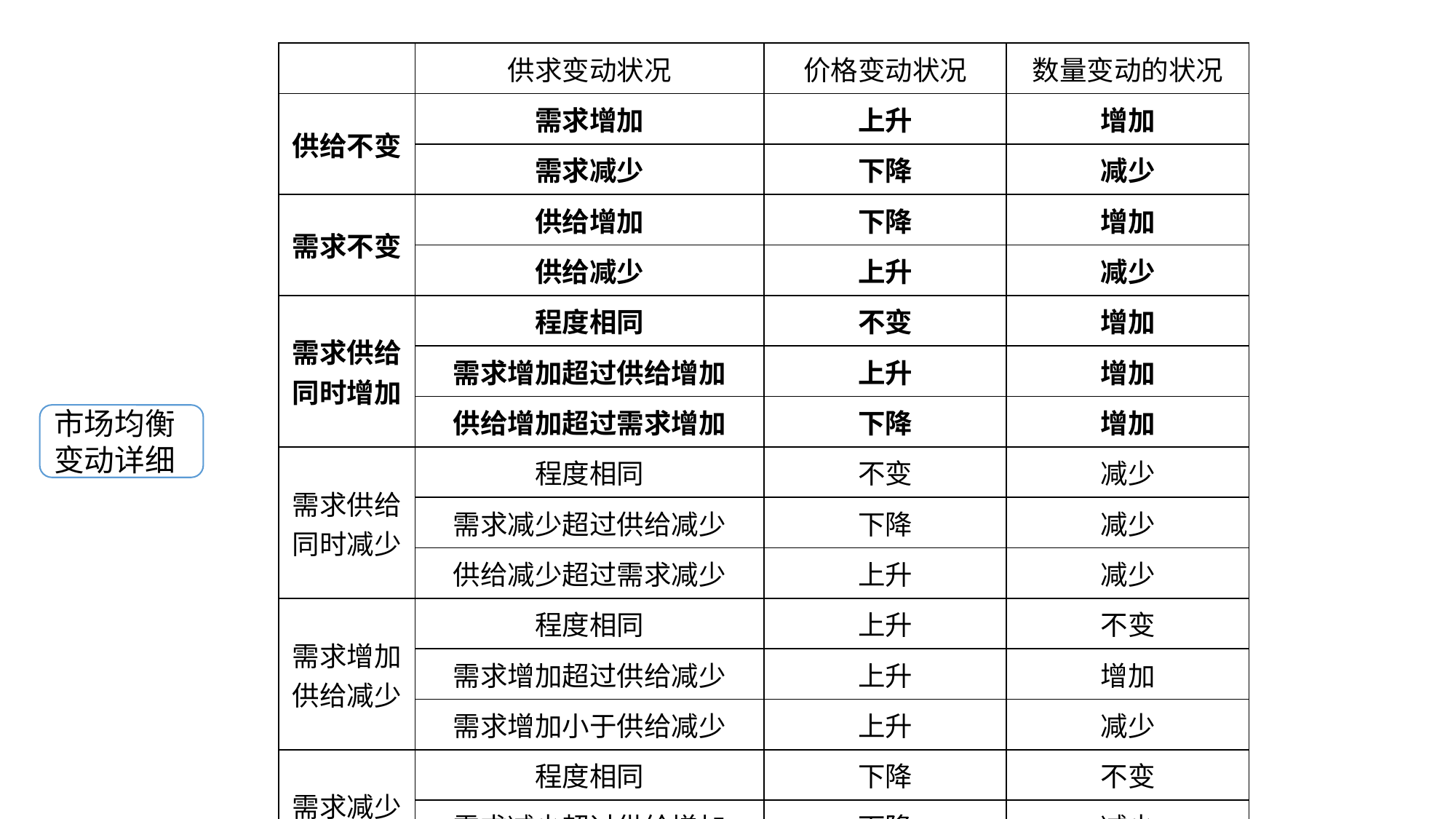

|  | 供求变动状况 | 价格变动状况 | 数量变动的状况 |
| --- | --- | --- | --- |
| 供给不变 | 需求增加 | 上升 | 增加 |
|  | 需求减少 | 下降 | 减少 |
| 需求不变 | 供给增加 | 下降 | 增加 |
|  | 供给减少 | 上升 | 减少 |
| 需求供给同时增加 | 程度相同 | 不变 | 增加 |
|  | 需求增加超过供给增加 | 上升 | 增加 |
|  | 供给增加超过需求增加 | 下降 | 增加 |
| 需求供给同时减少 | 程度相同 | 不变 | 减少 |
|  | 需求减少超过供给减少 | 下降 | 减少 |
|  | 供给减少超过需求减少 | 上升 | 减少 |
| 需求增加供给减少 | 程度相同 | 上升 | 不变 |
|  | 需求增加超过供给减少 | 上升 | 增加 |
|  | 需求增加小于供给减少 | 上升 | 减少 |
| 需求减少供给增加 | 程度相同 | 下降 | 不变 |
|  | 需求减少超过供给增加 | 下降 | 减少 |
|  | 需求减少小于供给增加 | 下降 | 增加 |
市场均衡变动详细